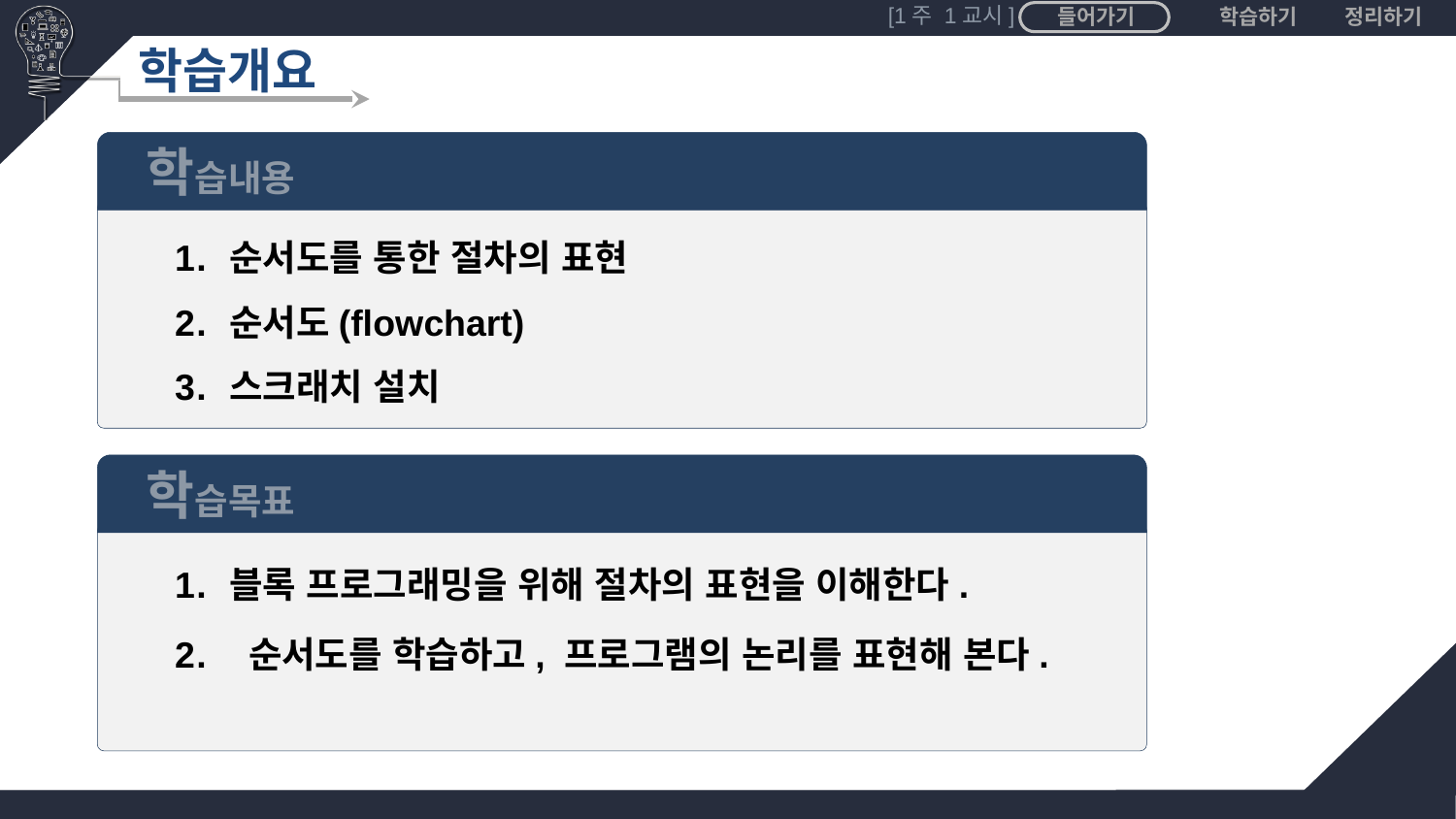

# 학습개요
학습내용

순서도를 통한 절차의 표현
순서도(flowchart)
스크래치 설치
학습목표

블록 프로그래밍을 위해 절차의 표현을 이해한다.
 순서도를 학습하고, 프로그램의 논리를 표현해 본다.